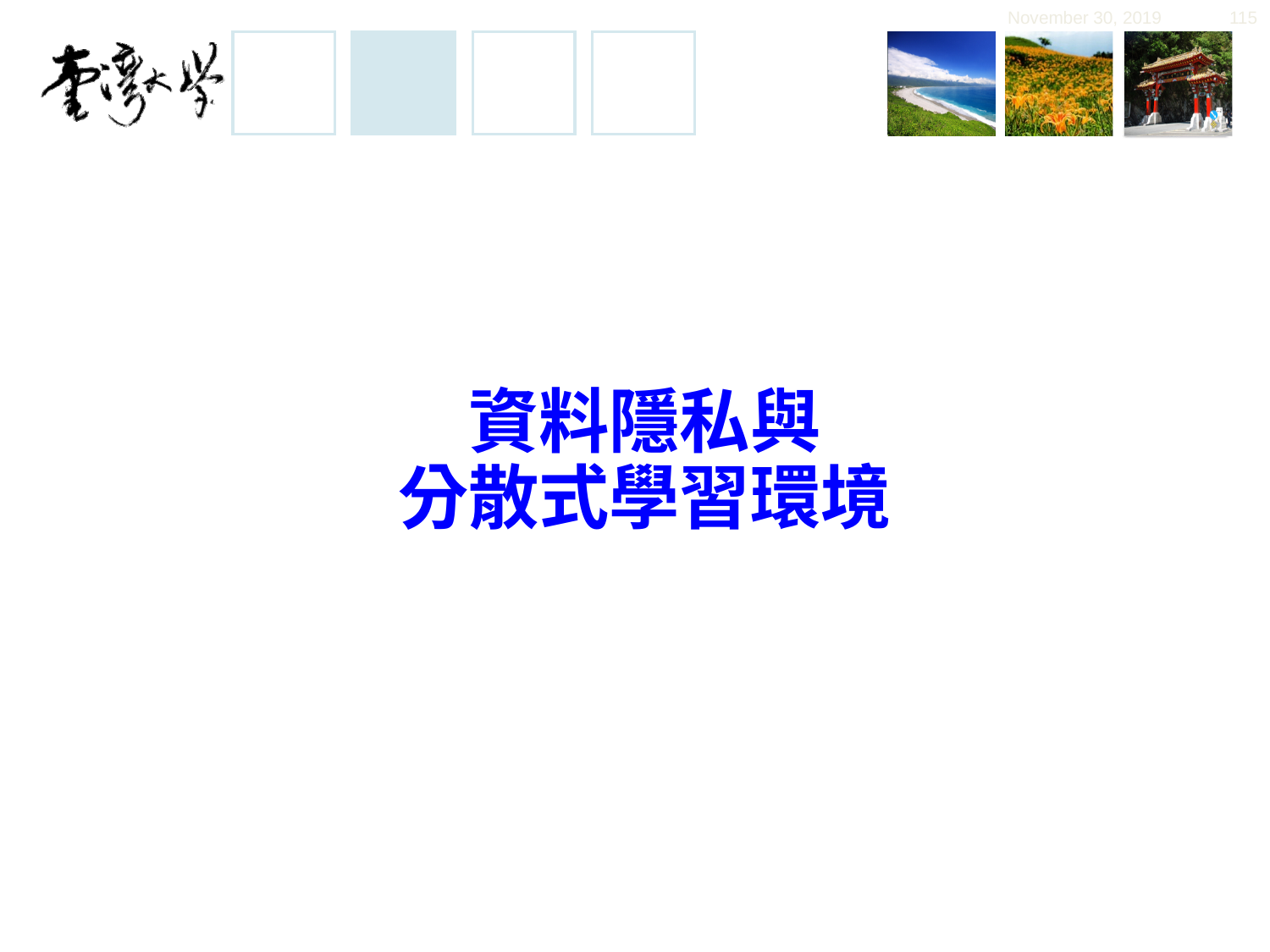

November 30, 2019
115
# 資料隱私與 分散式學習環境